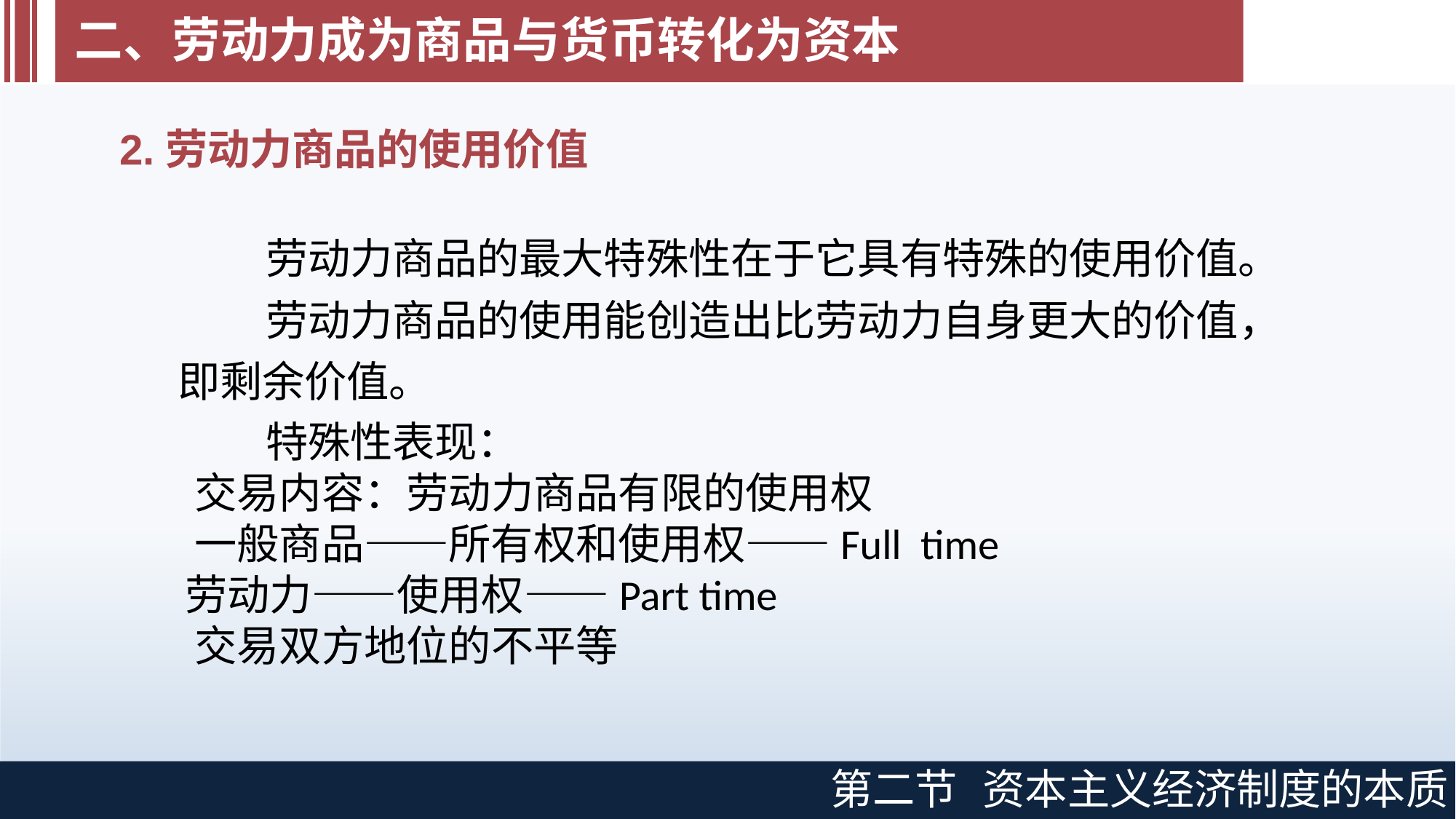

# 二、劳动力成为商品与货币转化为资本

2.劳动力商品的使用价值
劳动力商品的最大特殊性在于它具有特殊的使用价值。
劳动力商品的使用能创造出比劳动力自身更大的价值，即剩余价值。
特殊性表现：
       交易内容：劳动力商品有限的使用权
       一般商品——所有权和使用权——Full  time
      劳动力——使用权——Part time
       交易双方地位的不平等

第二节
资本主义经济制度的本质